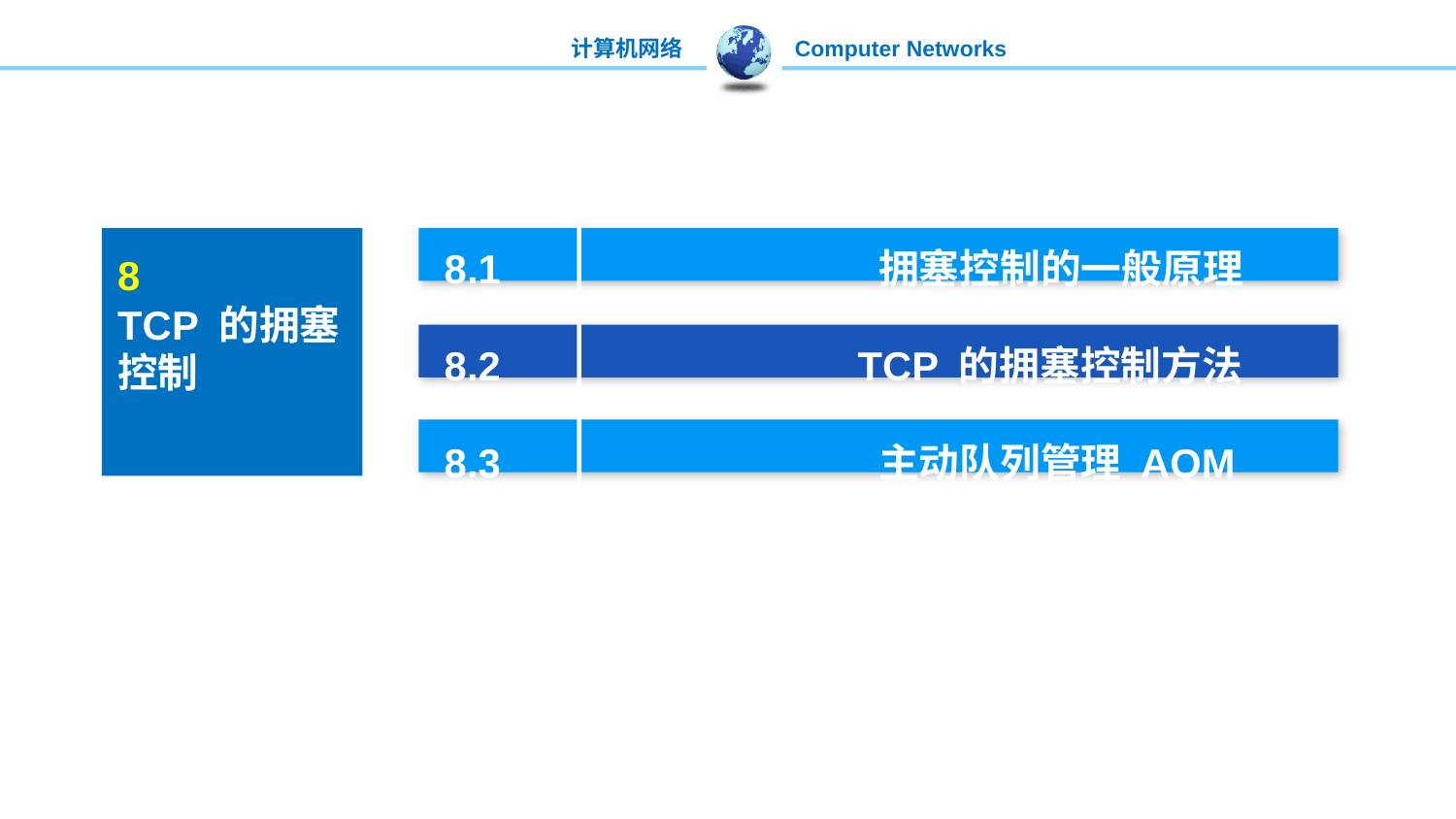

8.1                                 拥塞控制的一般原理
8.2                                TCP 的拥塞控制方法
8.3                                 主动队列管理 AQM

8
TCP 的拥塞控制